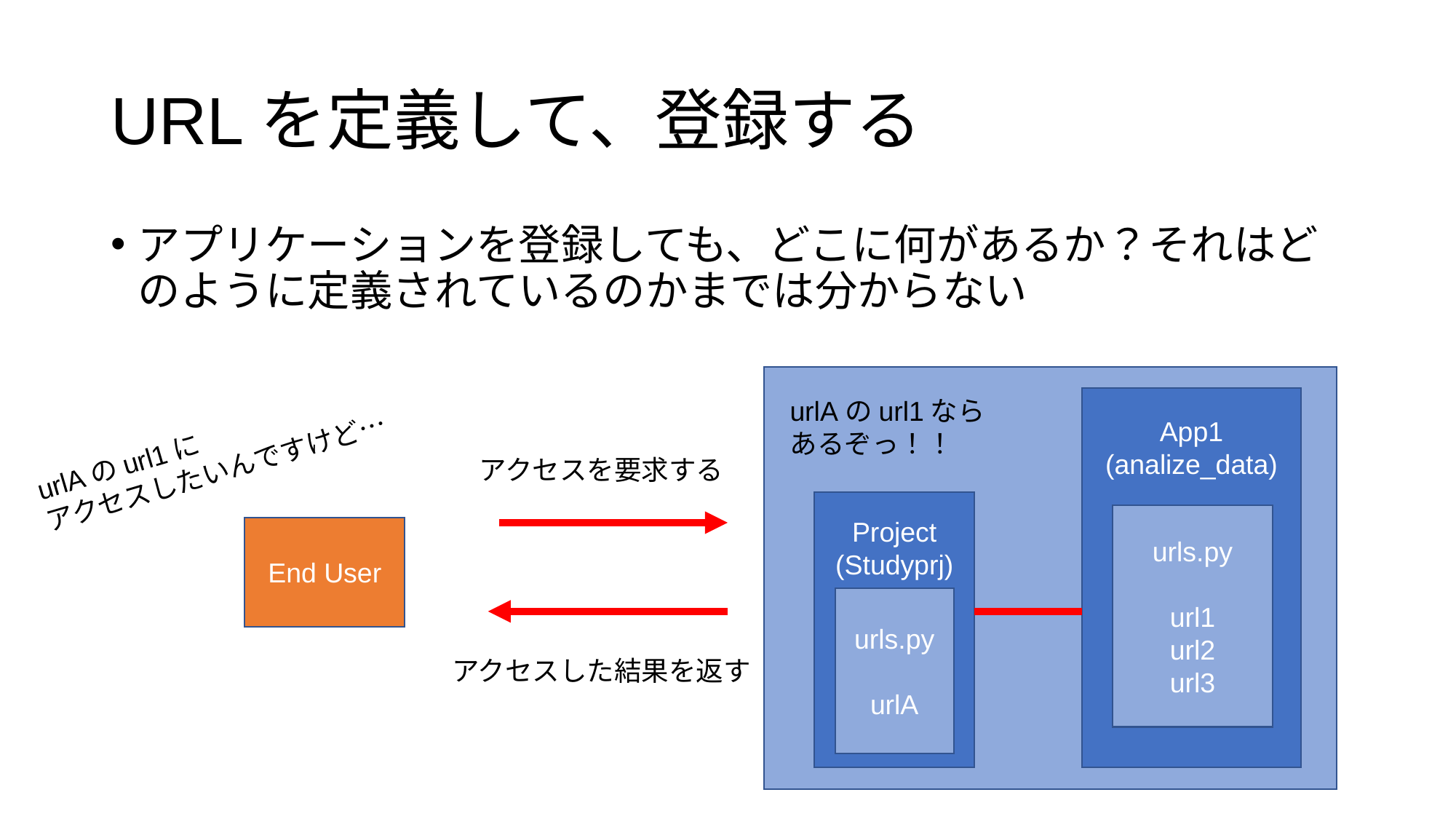

# URLを定義して、登録する
アプリケーションを登録しても、どこに何があるか？それはどのように定義されているのかまでは分からない

App1
(analize_data)

urlAのurl1なら
あるぞっ！！
urlAのurl1に
アクセスしたいんですけど…
アクセスを要求する
Project
(Studyprj)

urls.py

url1
url2
url3
End User
urls.py

urlA
アクセスした結果を返す